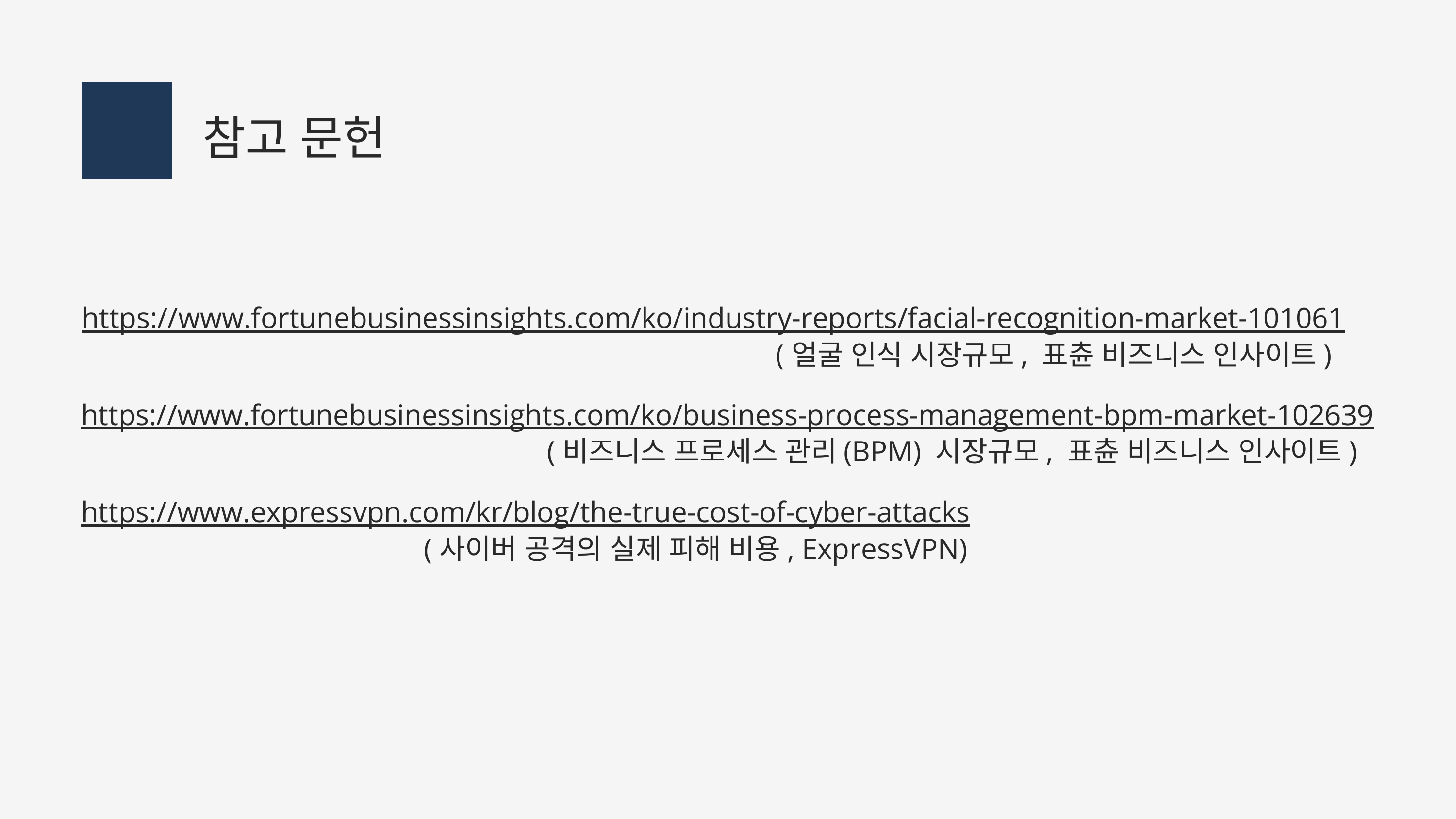

참고 문헌
https://www.fortunebusinessinsights.com/ko/industry-reports/facial-recognition-market-101061
							                         (얼굴 인식 시장규모, 표츈 비즈니스 인사이트)
https://www.fortunebusinessinsights.com/ko/business-process-management-bpm-market-102639
					  	    (비즈니스 프로세스 관리(BPM) 시장규모, 표츈 비즈니스 인사이트)
https://www.expressvpn.com/kr/blog/the-true-cost-of-cyber-attacks
 				       (사이버 공격의 실제 피해 비용, ExpressVPN)